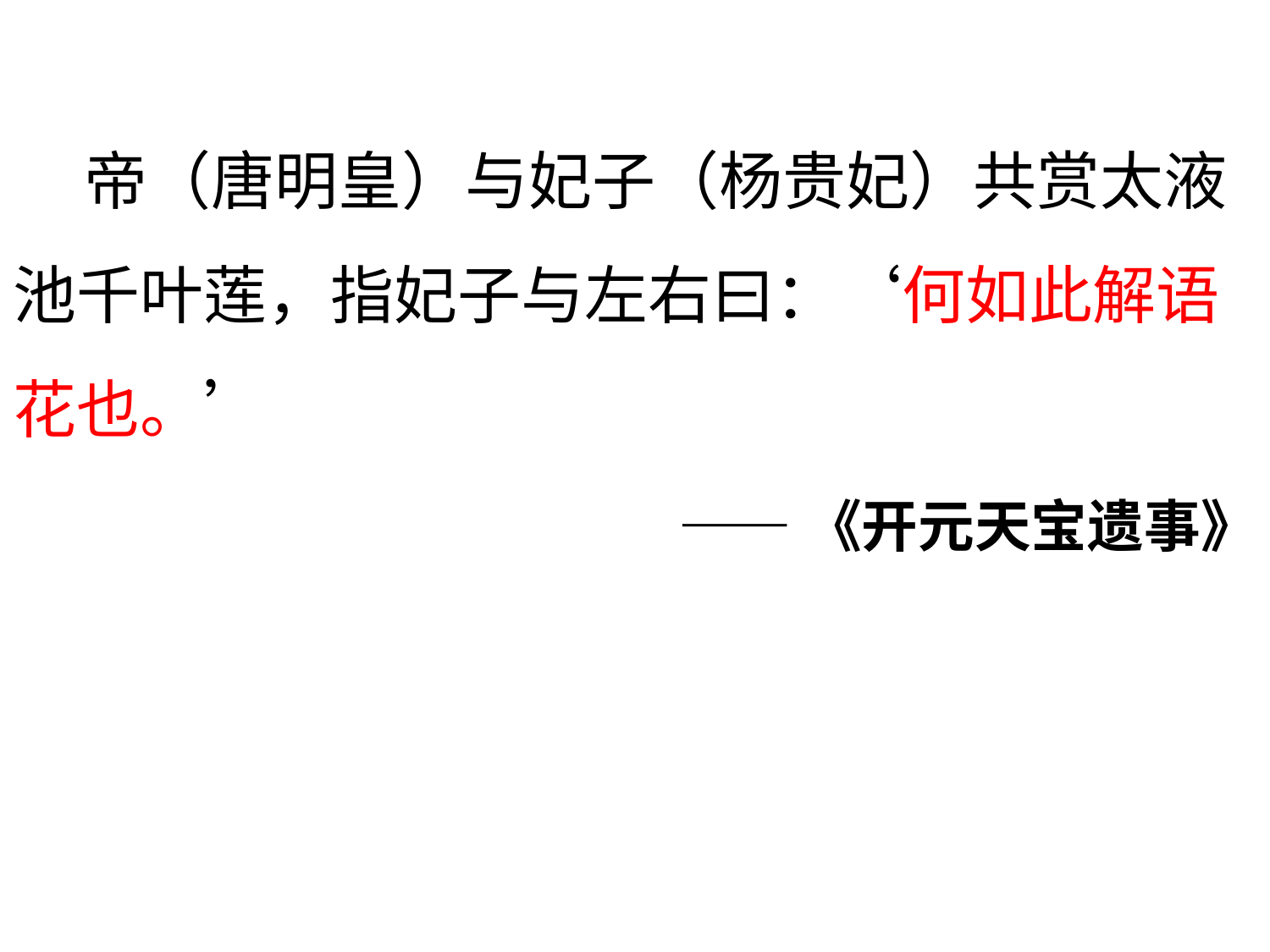

帝（唐明皇）与妃子（杨贵妃）共赏太液池千叶莲，指妃子与左右曰：‘何如此解语花也。’
——《开元天宝遗事》